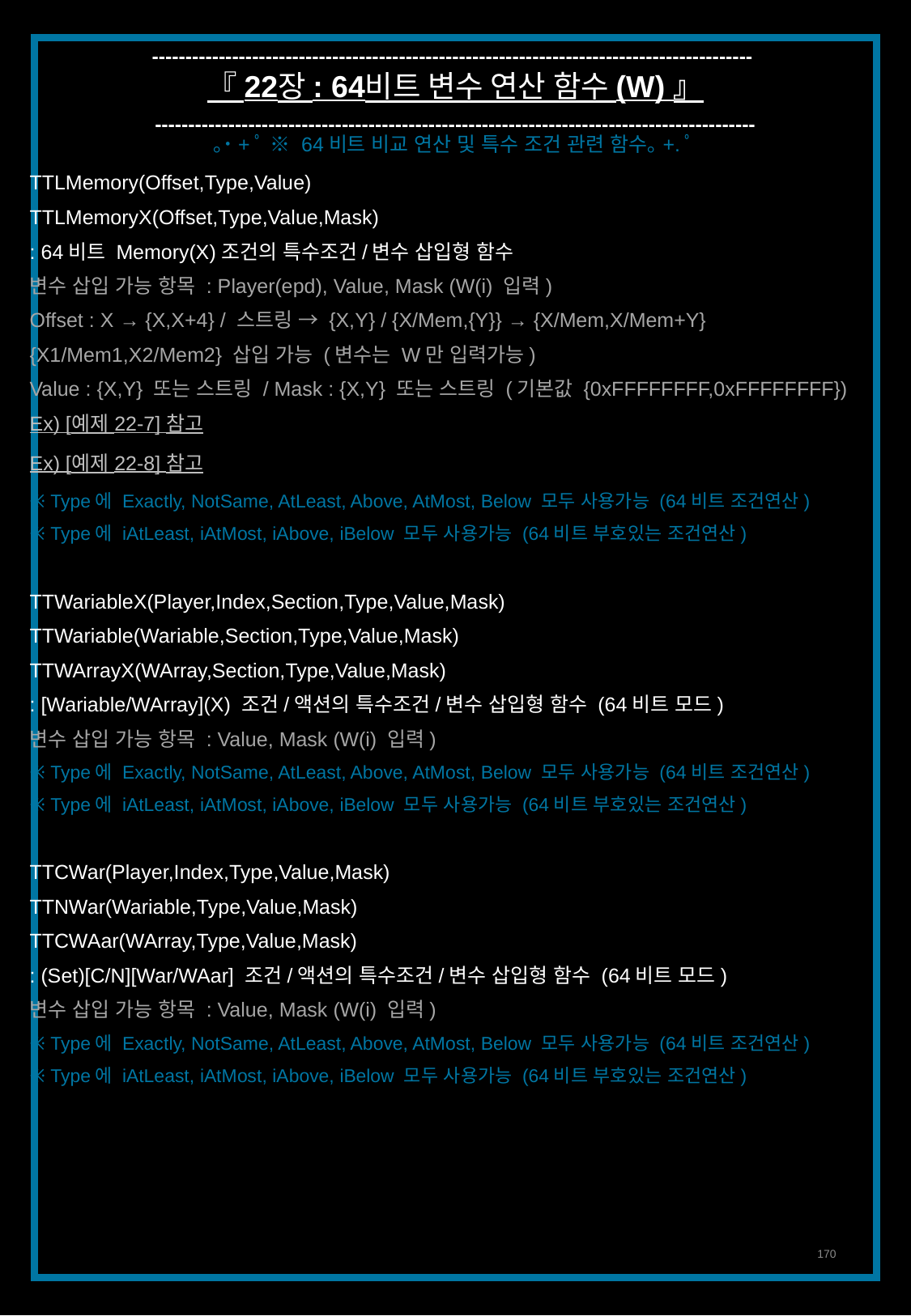

------------------------------------------------------------------------------------------
『 22장 : 64비트 변수 연산 함수 (W) 』
------------------------------------------------------------------------------------------

｡˙+ﾟ ※ 64비트 비교 연산 및 특수 조건 관련 함수｡+.ﾟ
TTLMemory(Offset,Type,Value)
TTLMemoryX(Offset,Type,Value,Mask)
: 64비트 Memory(X)조건의 특수조건/변수 삽입형 함수
변수 삽입 가능 항목 : Player(epd), Value, Mask (W(i) 입력)
Offset : X → {X,X+4} / 스트링 → {X,Y} / {X/Mem,{Y}} → {X/Mem,X/Mem+Y}
{X1/Mem1,X2/Mem2} 삽입 가능 (변수는 W만 입력가능)
Value : {X,Y} 또는 스트링 / Mask : {X,Y} 또는 스트링 (기본값 {0xFFFFFFFF,0xFFFFFFFF})
Ex) [예제 22-7] 참고
Ex) [예제 22-8] 참고
※ Type에 Exactly, NotSame, AtLeast, Above, AtMost, Below 모두 사용가능 (64비트 조건연산)
※ Type에 iAtLeast, iAtMost, iAbove, iBelow 모두 사용가능 (64비트 부호있는 조건연산)

TTWariableX(Player,Index,Section,Type,Value,Mask)
TTWariable(Wariable,Section,Type,Value,Mask)
TTWArrayX(WArray,Section,Type,Value,Mask)
: [Wariable/WArray](X) 조건/액션의 특수조건/변수 삽입형 함수 (64비트 모드)
변수 삽입 가능 항목 : Value, Mask (W(i) 입력)
※ Type에 Exactly, NotSame, AtLeast, Above, AtMost, Below 모두 사용가능 (64비트 조건연산)
※ Type에 iAtLeast, iAtMost, iAbove, iBelow 모두 사용가능 (64비트 부호있는 조건연산)

TTCWar(Player,Index,Type,Value,Mask)
TTNWar(Wariable,Type,Value,Mask)
TTCWAar(WArray,Type,Value,Mask)
: (Set)[C/N][War/WAar] 조건/액션의 특수조건/변수 삽입형 함수 (64비트 모드)
변수 삽입 가능 항목 : Value, Mask (W(i) 입력)
※ Type에 Exactly, NotSame, AtLeast, Above, AtMost, Below 모두 사용가능 (64비트 조건연산)
※ Type에 iAtLeast, iAtMost, iAbove, iBelow 모두 사용가능 (64비트 부호있는 조건연산)
170